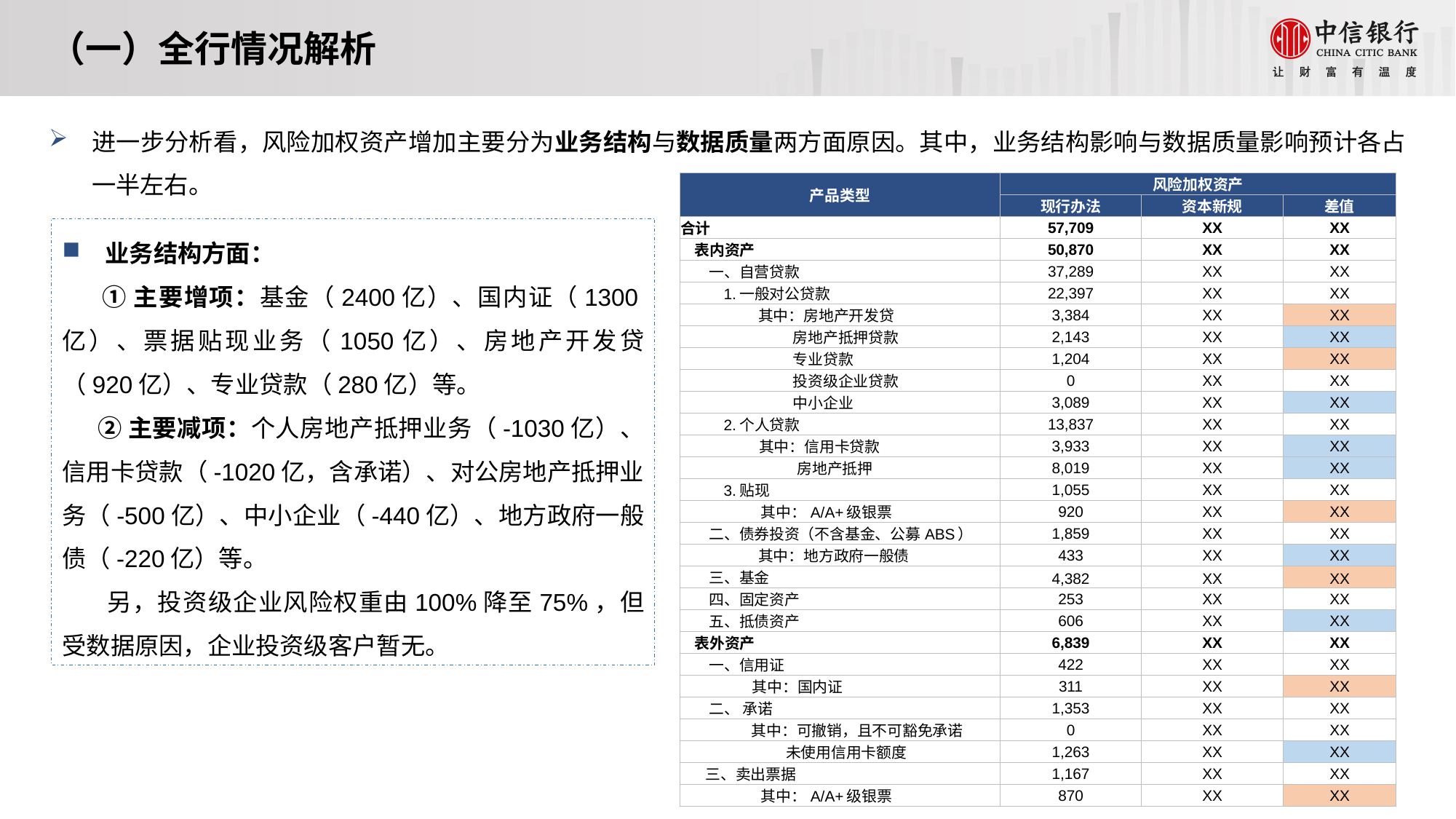

（一）全行情况解析
进一步分析看，风险加权资产增加主要分为业务结构与数据质量两方面原因。其中，业务结构影响与数据质量影响预计各占一半左右。
| 产品类型 | 风险加权资产 |  |  |
| --- | --- | --- | --- |
|  | 现行办法 | 资本新规 | 差值 |
| 合计 | 57,709 | XX | XX |
| 表内资产 | 50,870 | XX | XX |
| 一、自营贷款 | 37,289 | XX | XX |
| 1.一般对公贷款 | 22,397 | XX | XX |
| 其中：房地产开发贷 | 3,384 | XX | XX |
| 房地产抵押贷款 | 2,143 | XX | XX |
| 专业贷款 | 1,204 | XX | XX |
| 投资级企业贷款 | 0 | XX | XX |
| 中小企业 | 3,089 | XX | XX |
| 2.个人贷款 | 13,837 | XX | XX |
| 其中：信用卡贷款 | 3,933 | XX | XX |
| 房地产抵押 | 8,019 | XX | XX |
| 3.贴现 | 1,055 | XX | XX |
| 其中：A/A+级银票 | 920 | XX | XX |
| 二、债券投资（不含基金、公募ABS） | 1,859 | XX | XX |
| 其中：地方政府一般债 | 433 | XX | XX |
| 三、基金 | 4,382 | XX | XX |
| 四、固定资产 | 253 | XX | XX |
| 五、抵债资产 | 606 | XX | XX |
| 表外资产 | 6,839 | XX | XX |
| 一、信用证 | 422 | XX | XX |
| 其中：国内证 | 311 | XX | XX |
| 二、 承诺 | 1,353 | XX | XX |
| 其中：可撤销，且不可豁免承诺 | 0 | XX | XX |
| 未使用信用卡额度 | 1,263 | XX | XX |
| 三、卖出票据 | 1,167 | XX | XX |
| 其中：A/A+级银票 | 870 | XX | XX |
业务结构方面：
      ①主要增项：基金（2400亿）、国内证（1300亿）、票据贴现业务（1050亿）、房地产开发贷（920亿）、专业贷款（280亿）等。
      ②主要减项：个人房地产抵押业务（-1030亿）、信用卡贷款（-1020亿，含承诺）、对公房地产抵押业务（-500亿）、中小企业（-440亿）、地方政府一般债（-220亿）等。
      另，投资级企业风险权重由100%降至75%，但受数据原因，企业投资级客户暂无。
12